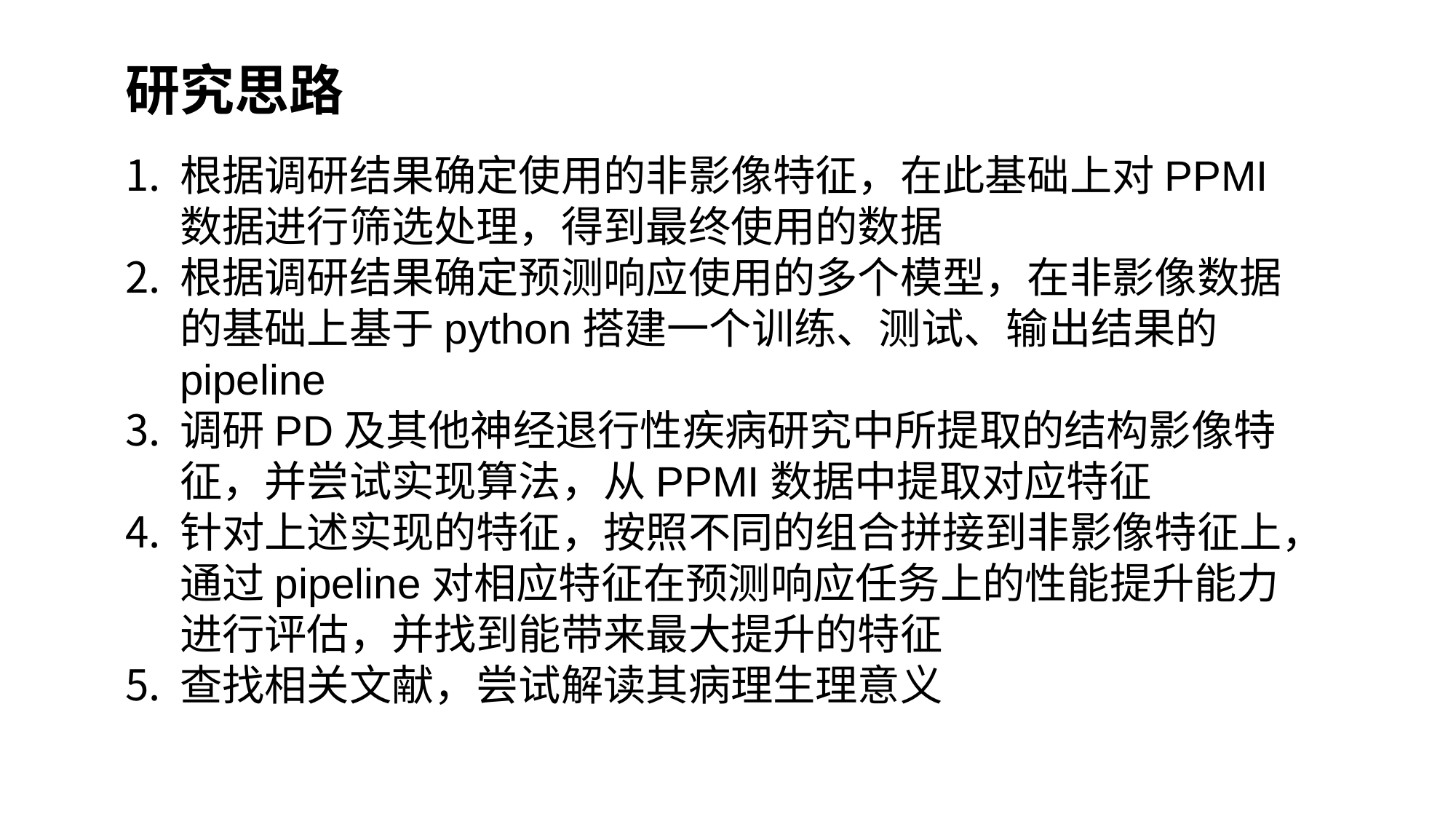

研究思路
根据调研结果确定使用的非影像特征，在此基础上对PPMI数据进行筛选处理，得到最终使用的数据
根据调研结果确定预测响应使用的多个模型，在非影像数据的基础上基于python搭建一个训练、测试、输出结果的pipeline
调研PD及其他神经退行性疾病研究中所提取的结构影像特征，并尝试实现算法，从PPMI数据中提取对应特征
针对上述实现的特征，按照不同的组合拼接到非影像特征上，通过pipeline对相应特征在预测响应任务上的性能提升能力进行评估，并找到能带来最大提升的特征
查找相关文献，尝试解读其病理生理意义